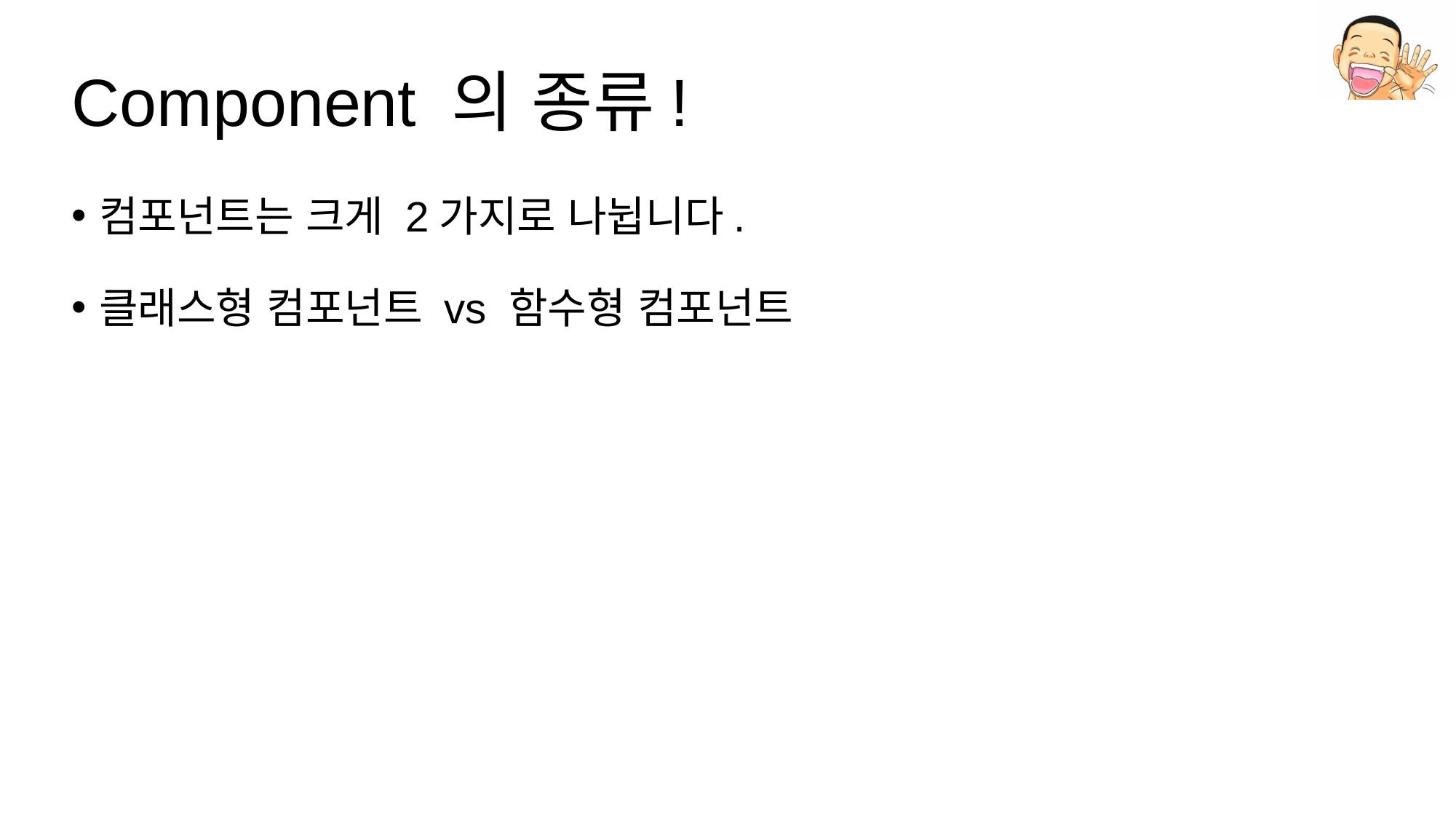

# Component 의 종류!
컴포넌트는 크게 2가지로 나뉩니다.
클래스형 컴포넌트 vs 함수형 컴포넌트